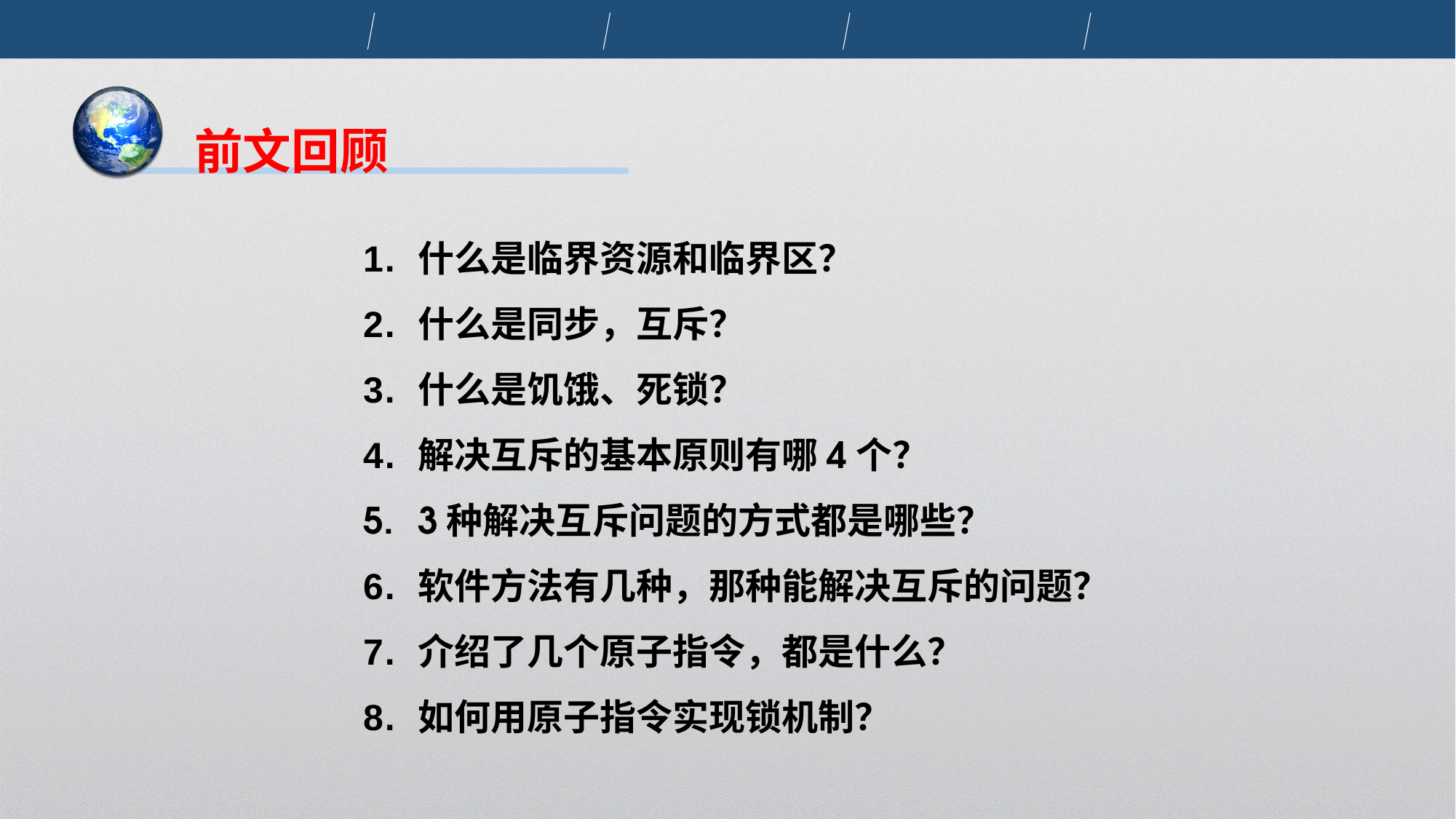

前文回顾
什么是临界资源和临界区？
什么是同步，互斥？
什么是饥饿、死锁？
解决互斥的基本原则有哪4个？
3种解决互斥问题的方式都是哪些？
软件方法有几种，那种能解决互斥的问题？
介绍了几个原子指令，都是什么？
如何用原子指令实现锁机制？